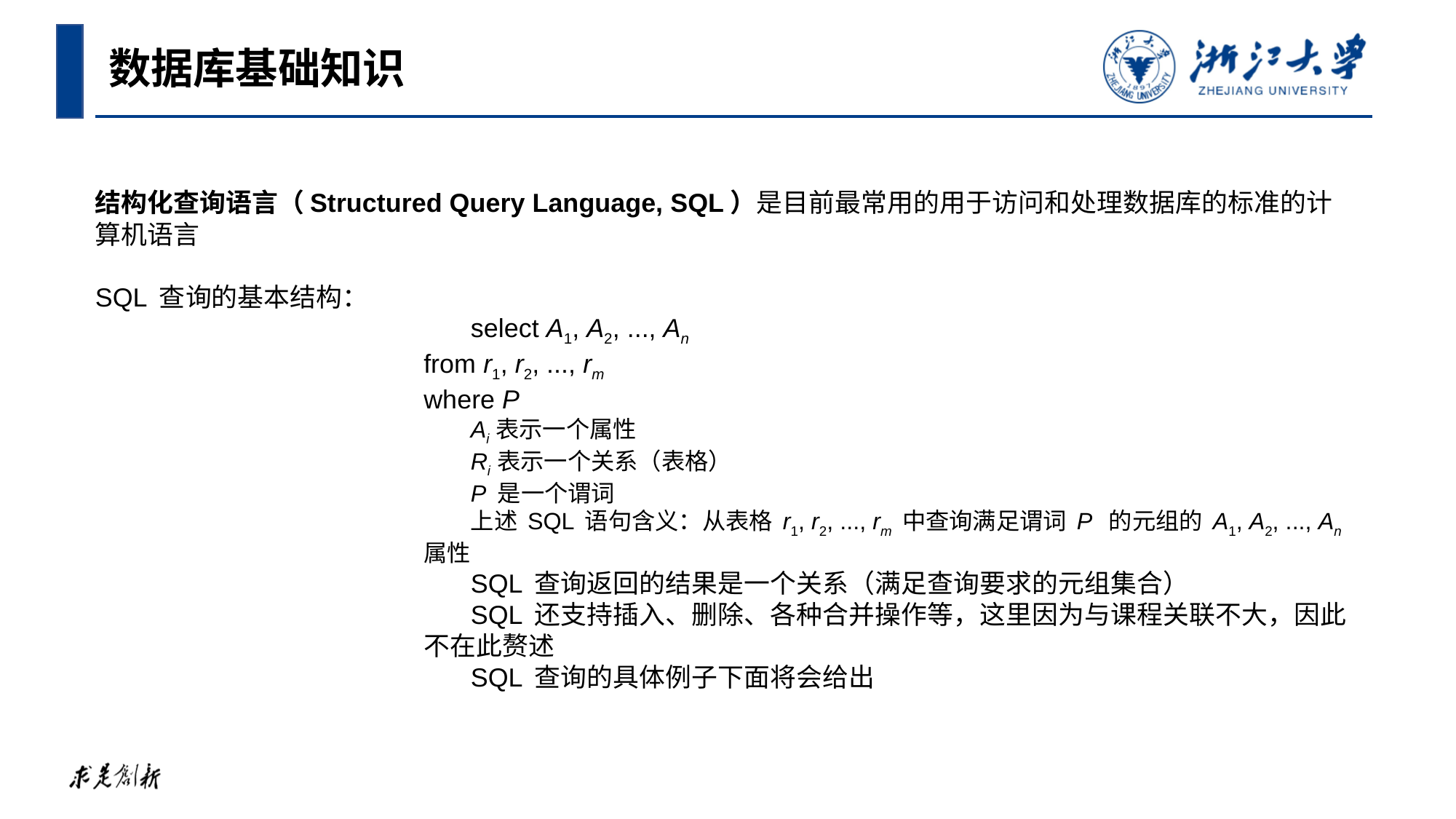

数据库基础知识
结构化查询语言（Structured Query Language, SQL）是目前最常用的用于访问和处理数据库的标准的计算机语言

SQL 查询的基本结构：
select A1, A2, ..., An
	from r1, r2, ..., rm
	where P
Ai 表示一个属性
Ri 表示一个关系（表格）
P 是一个谓词
上述 SQL 语句含义：从表格 r1, r2, ..., rm 中查询满足谓词 P  的元组的 A1, A2, ..., An 属性
SQL 查询返回的结果是一个关系（满足查询要求的元组集合）
SQL 还支持插入、删除、各种合并操作等，这里因为与课程关联不大，因此不在此赘述
SQL 查询的具体例子下面将会给出
22